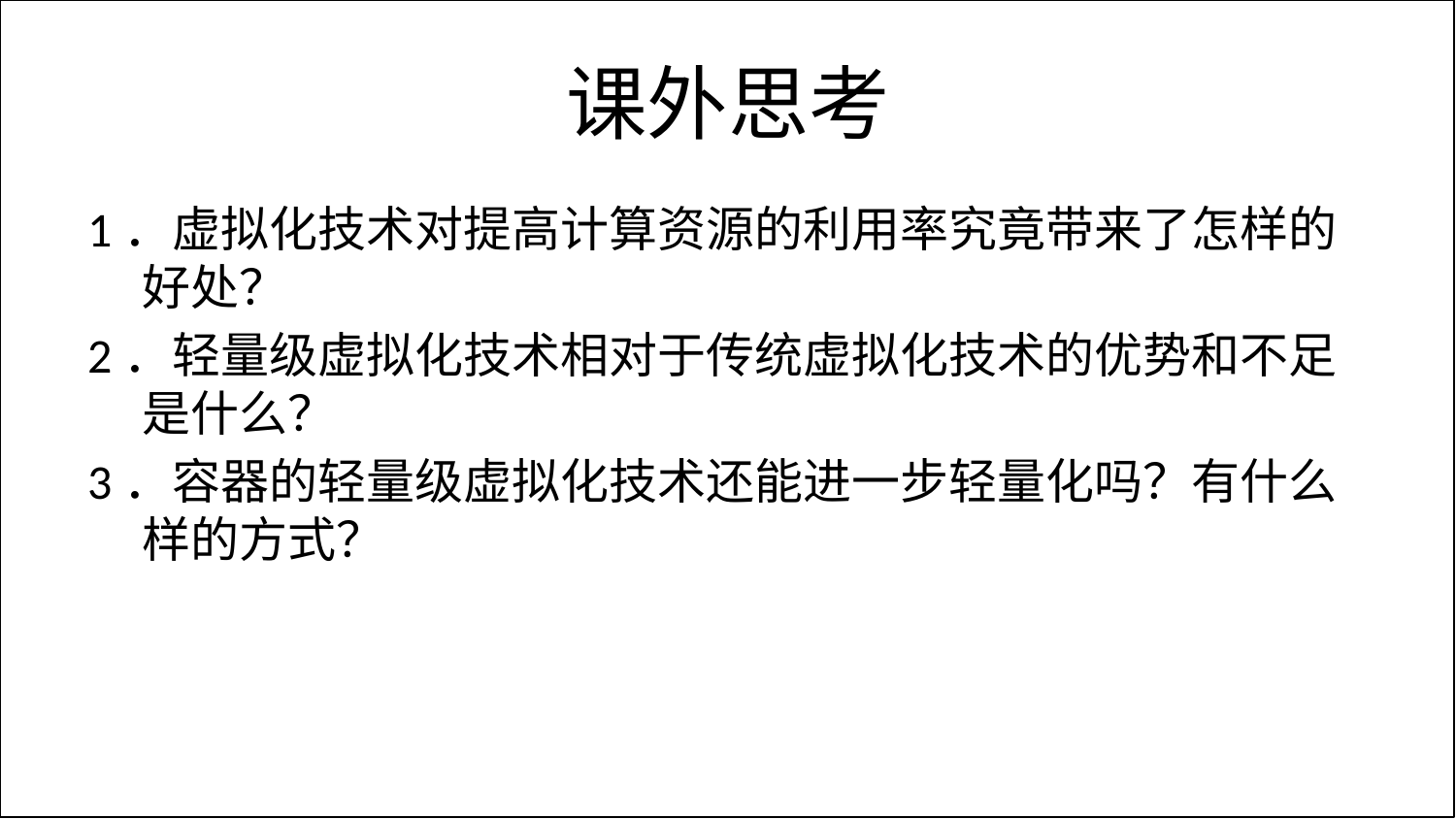

# 课外思考
1．虚拟化技术对提高计算资源的利用率究竟带来了怎样的好处？
2．轻量级虚拟化技术相对于传统虚拟化技术的优势和不足是什么？
3．容器的轻量级虚拟化技术还能进一步轻量化吗？有什么样的方式？